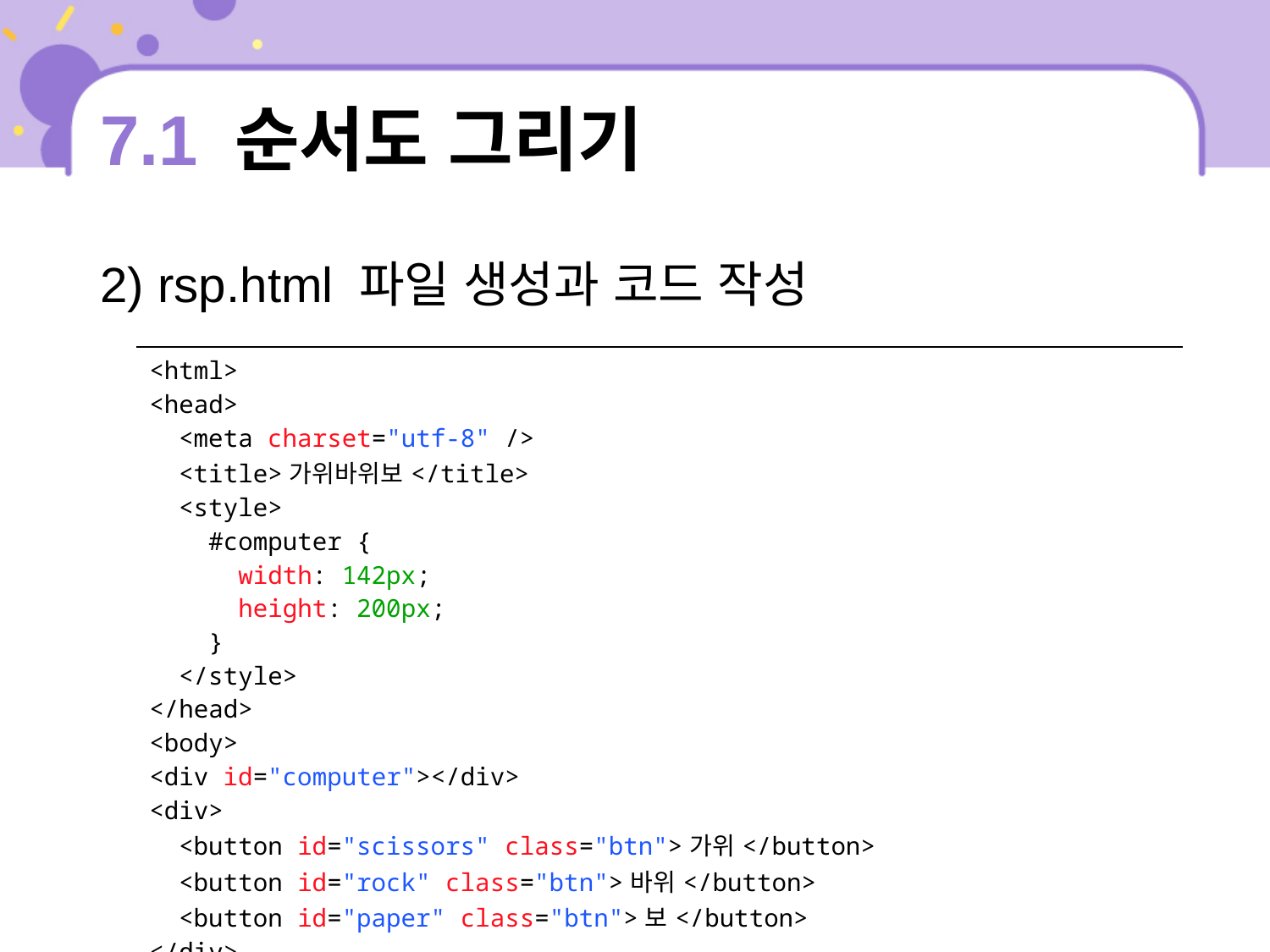

# 7.1 순서도 그리기
2) rsp.html 파일 생성과 코드 작성

| <html> <head> <meta charset="utf-8" /> <title>가위바위보</title> <style> #computer { width: 142px; height: 200px; } </style> </head> <body> <div id="computer"></div> <div> <button id="scissors" class="btn">가위</button> <button id="rock" class="btn">바위</button> <button id="paper" class="btn">보</button> </div> |
| --- |